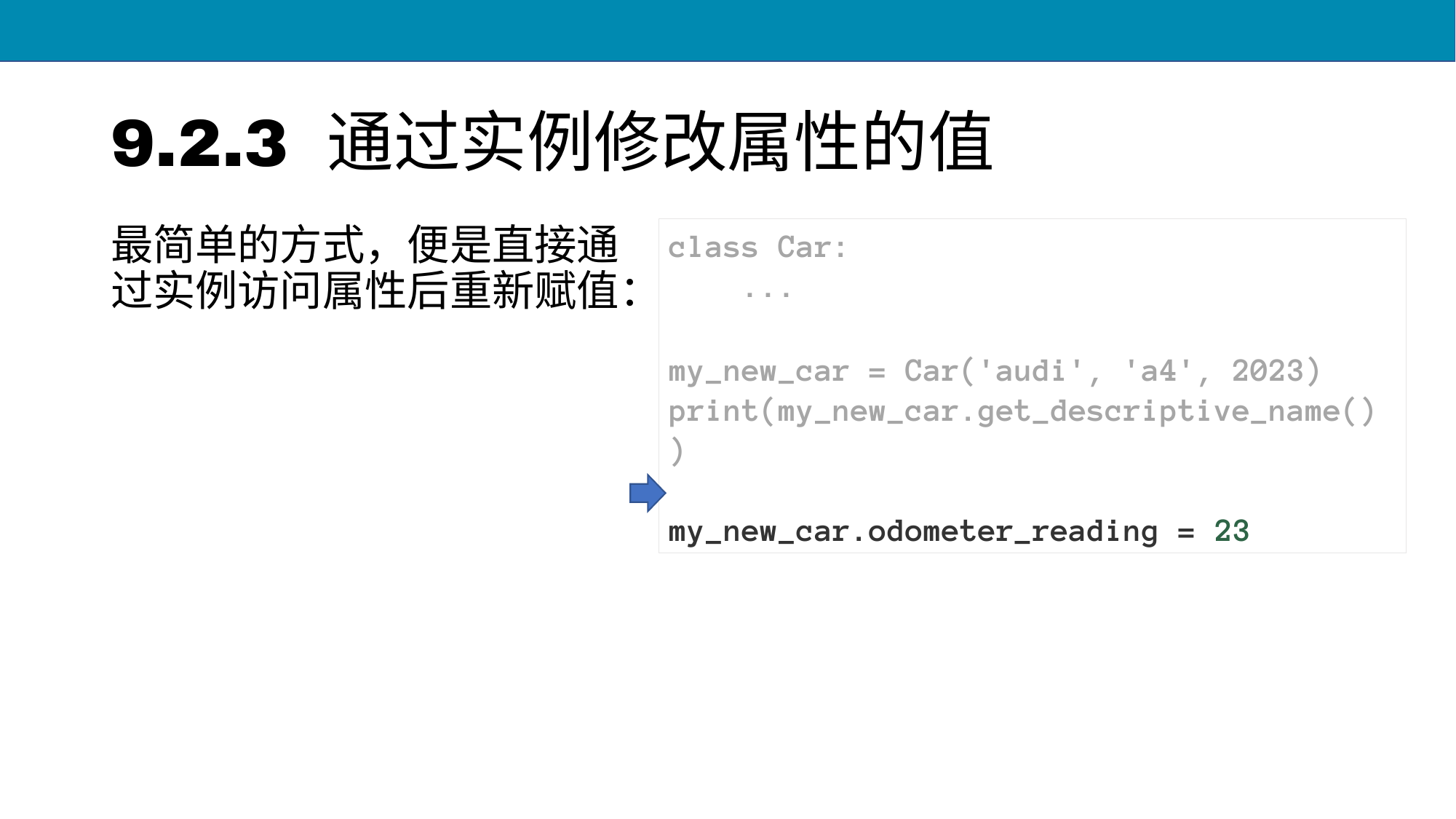

# 9.2.3 通过实例修改属性的值
最简单的方式，便是直接通过实例访问属性后重新赋值：

class Car:
    ...
my_new_car = Car('audi', 'a4', 2023)
print(my_new_car.get_descriptive_name())

my_new_car.odometer_reading = 23